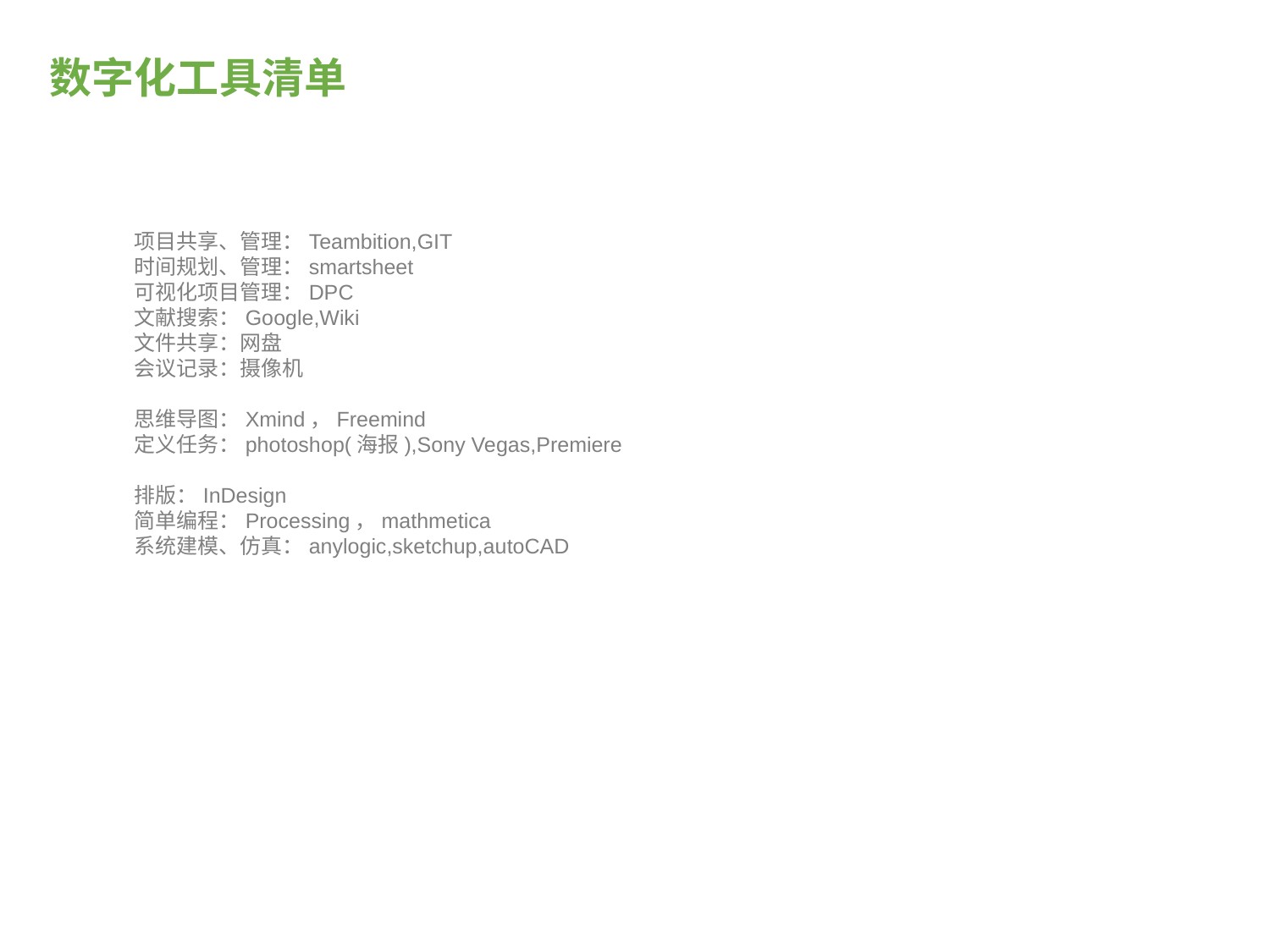

# 数字化工具清单
项目共享、管理：Teambition,GIT
时间规划、管理：smartsheet
可视化项目管理：DPC
文献搜索：Google,Wiki
文件共享：网盘
会议记录：摄像机

思维导图：Xmind，Freemind
定义任务：photoshop(海报),Sony Vegas,Premiere

排版：InDesign
简单编程：Processing，mathmetica
系统建模、仿真：anylogic,sketchup,autoCAD